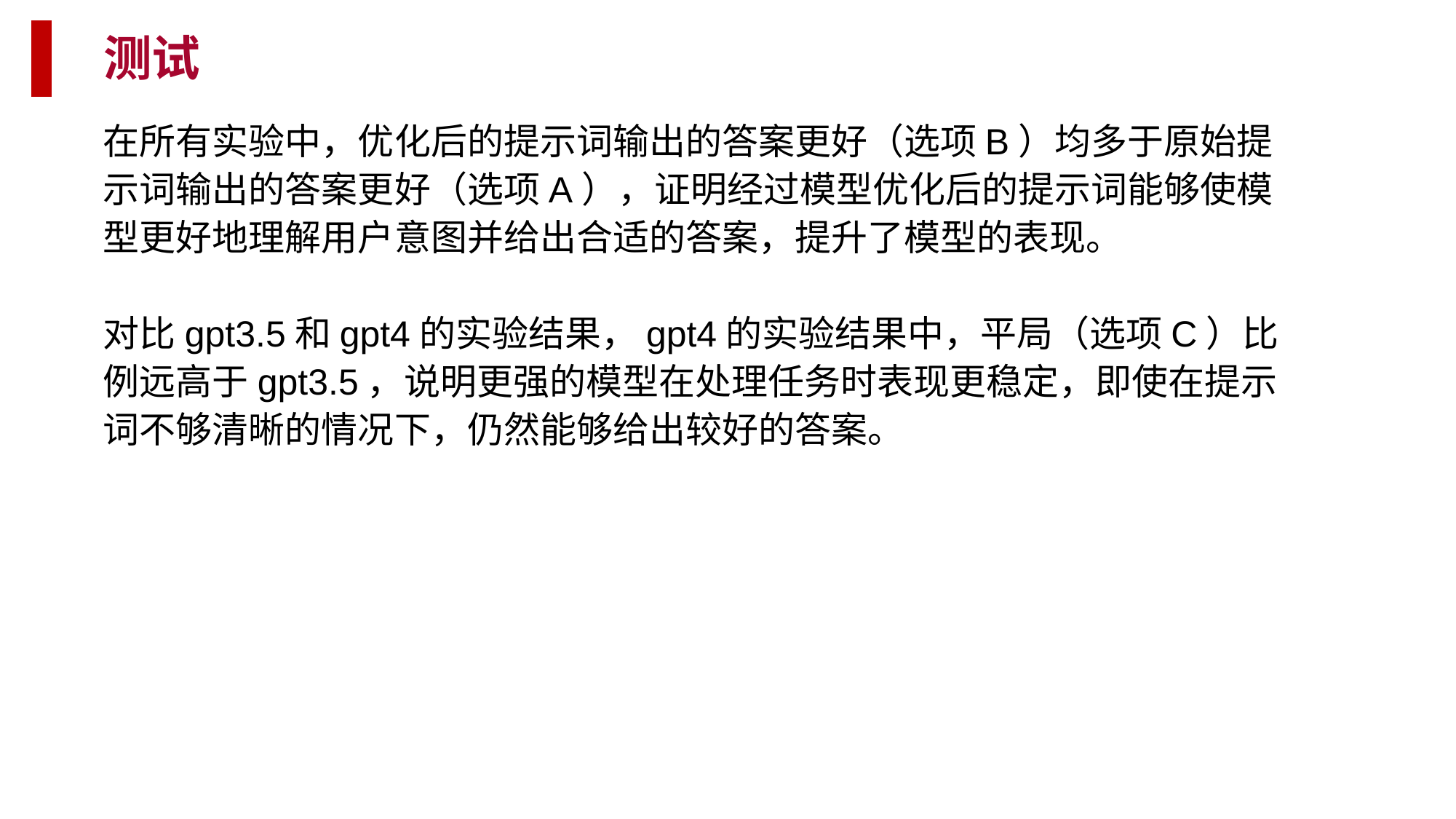

测试
在所有实验中，优化后的提示词输出的答案更好（选项B）均多于原始提示词输出的答案更好（选项A），证明经过模型优化后的提示词能够使模型更好地理解用户意图并给出合适的答案，提升了模型的表现。

对比gpt3.5和gpt4的实验结果，gpt4的实验结果中，平局（选项C）比例远高于gpt3.5，说明更强的模型在处理任务时表现更稳定，即使在提示词不够清晰的情况下，仍然能够给出较好的答案。